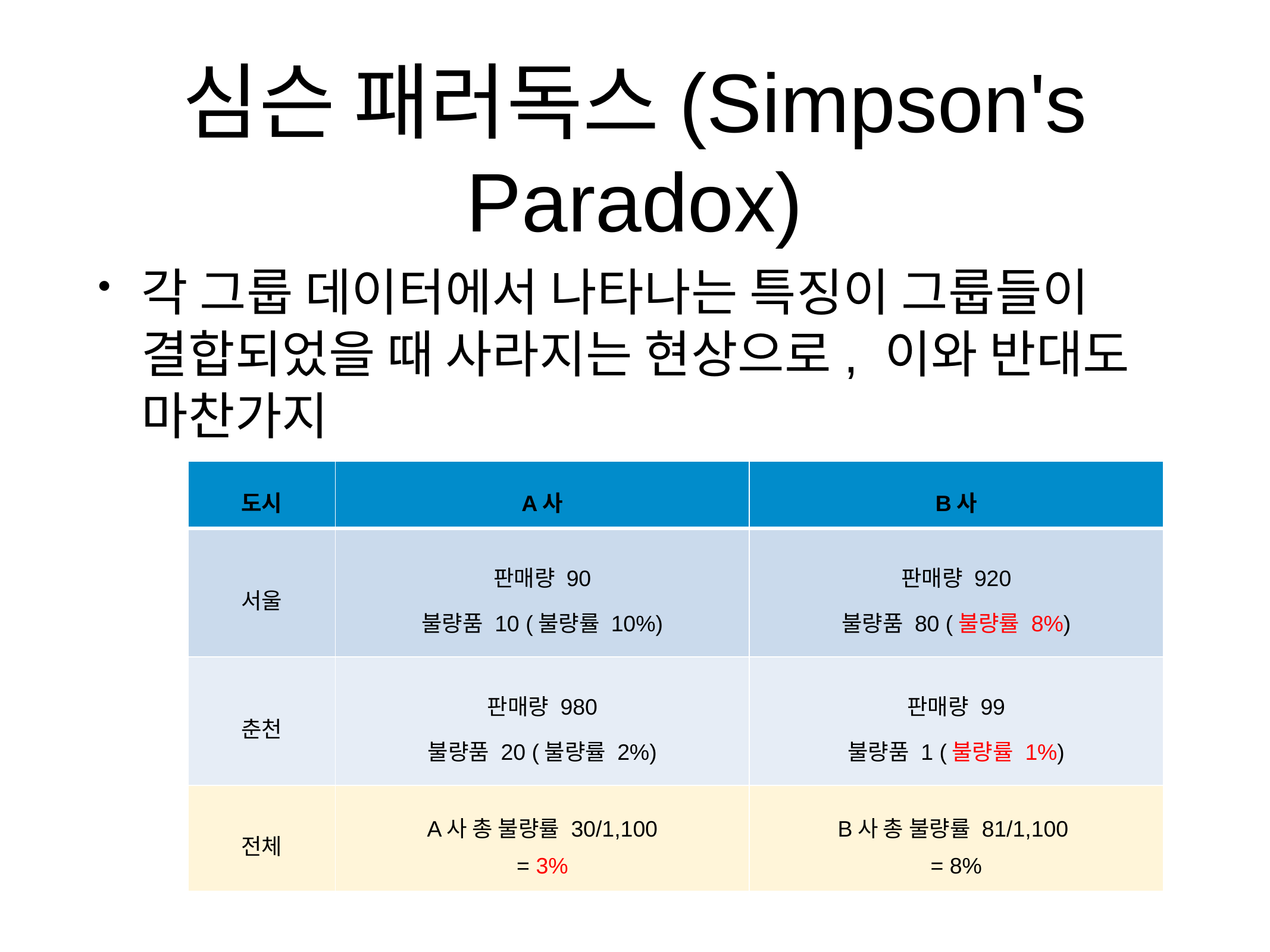

# 심슨 패러독스(Simpson's Paradox)
각 그룹 데이터에서 나타나는 특징이 그룹들이 결합되었을 때 사라지는 현상으로, 이와 반대도 마찬가지
| 도시 | A사 | B사 |
| --- | --- | --- |
| 서울 | 판매량 90 불량품 10 (불량률 10%) | 판매량 920 불량품 80 (불량률 8%) |
| 춘천 | 판매량 980 불량품 20 (불량률 2%) | 판매량 99 불량품 1 (불량률 1%) |
| 전체 | A사 총 불량률 30/1,100 = 3% | B사 총 불량률 81/1,100 = 8% |
50